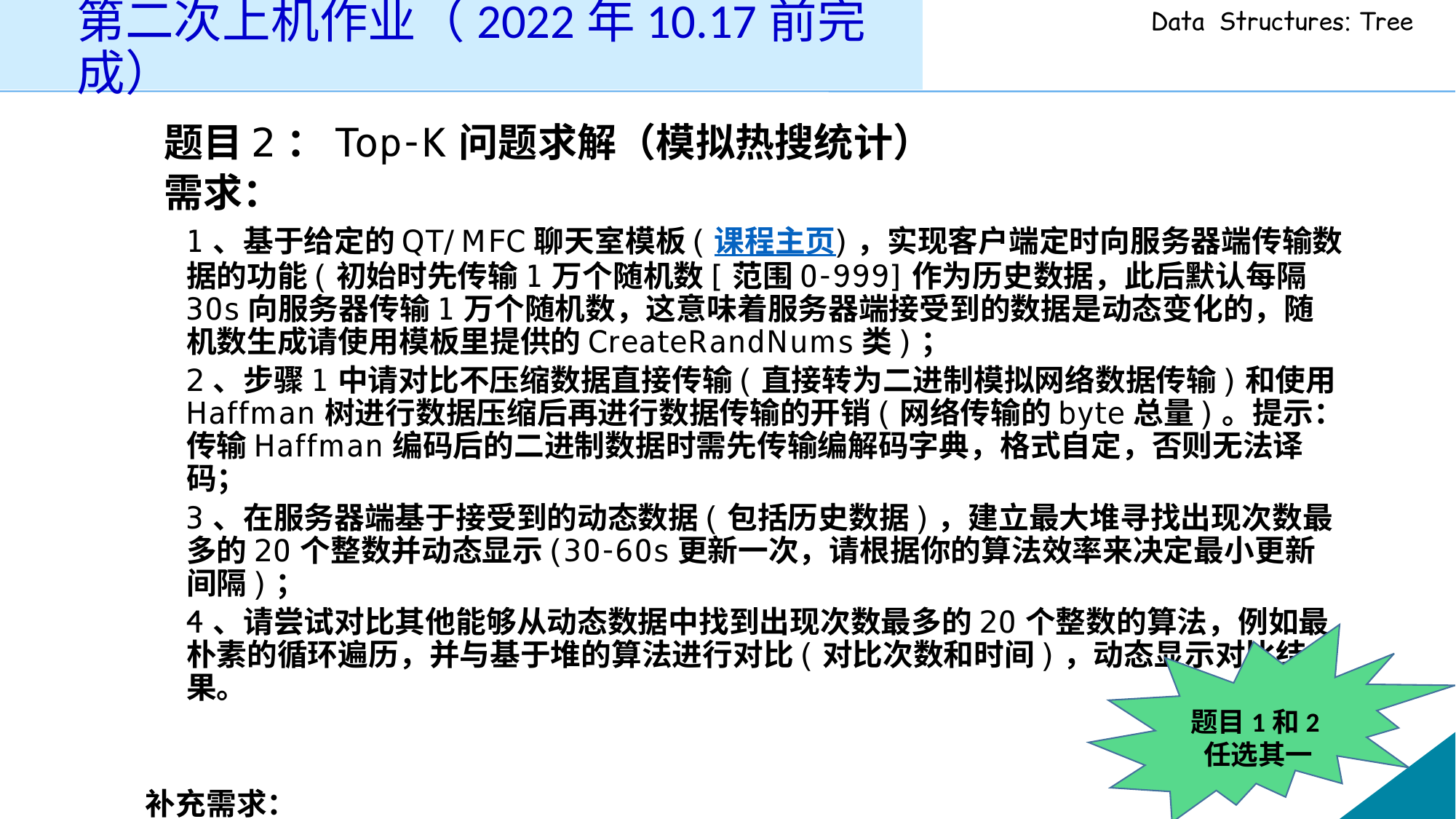

# 第二次上机作业（2022年10.17前完成）
 题目2：Top-K问题求解（模拟热搜统计）
 需求：
	1、基于给定的QT/MFC聊天室模板(课程主页)，实现客户端定时向服务器端传输数据的功能(初始时先传输1万个随机数[范围0-999]作为历史数据，此后默认每隔30s向服务器传输1万个随机数，这意味着服务器端接受到的数据是动态变化的，随机数生成请使用模板里提供的CreateRandNums类)；
	2、步骤1中请对比不压缩数据直接传输(直接转为二进制模拟网络数据传输)和使用Haffman树进行数据压缩后再进行数据传输的开销(网络传输的byte总量)。提示：传输Haffman编码后的二进制数据时需先传输编解码字典，格式自定，否则无法译码；
	3、在服务器端基于接受到的动态数据(包括历史数据)，建立最大堆寻找出现次数最多的20个整数并动态显示(30-60s更新一次，请根据你的算法效率来决定最小更新间隔)；
	4、请尝试对比其他能够从动态数据中找到出现次数最多的20个整数的算法，例如最朴素的循环遍历，并与基于堆的算法进行对比(对比次数和时间)，动态显示对比结果。

补充需求：
	1、需求4中如能够对比多个不同的算法可加分
题目1和2任选其一